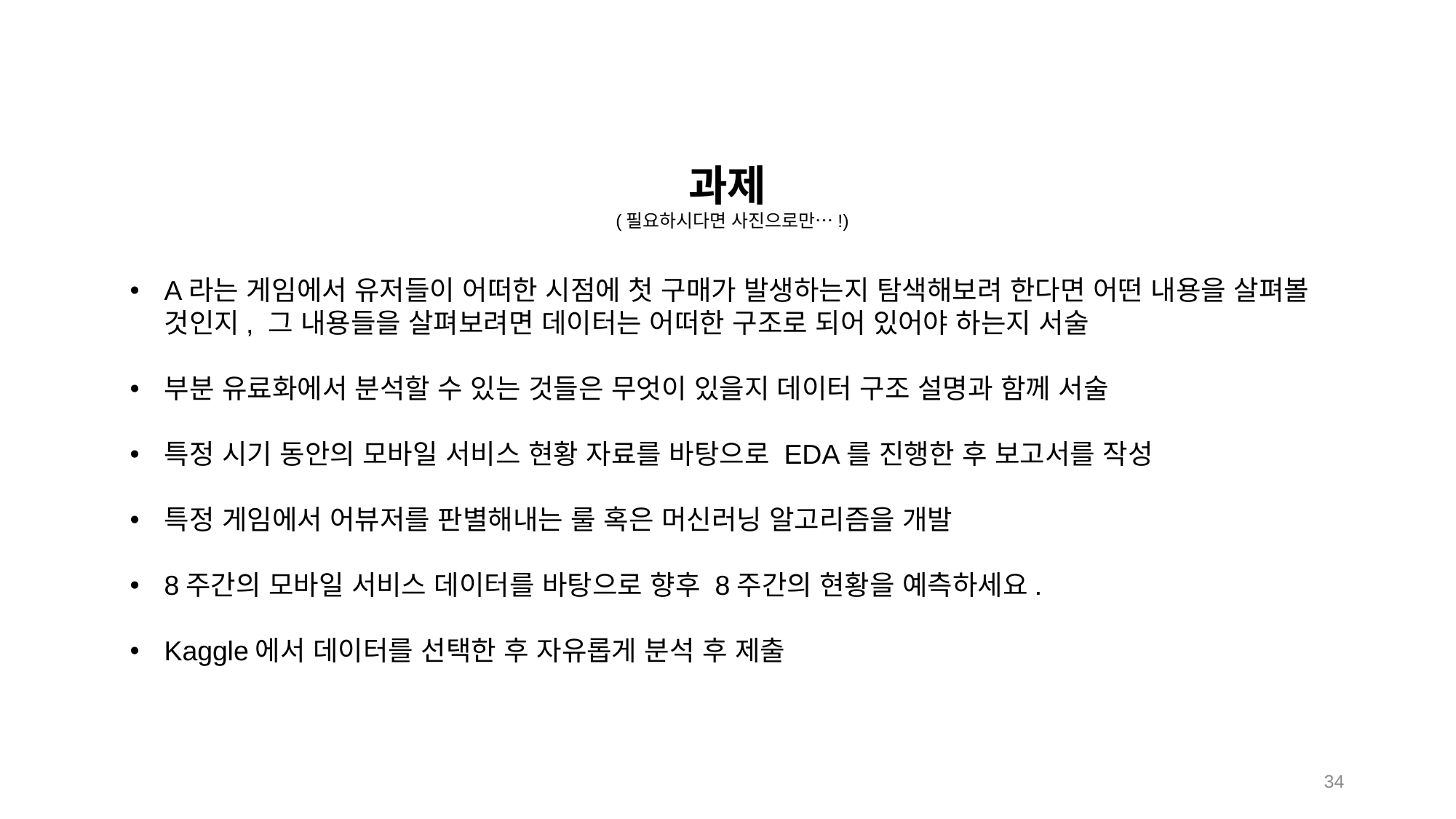

과제
 (필요하시다면 사진으로만…!)
A라는 게임에서 유저들이 어떠한 시점에 첫 구매가 발생하는지 탐색해보려 한다면 어떤 내용을 살펴볼 것인지, 그 내용들을 살펴보려면 데이터는 어떠한 구조로 되어 있어야 하는지 서술

부분 유료화에서 분석할 수 있는 것들은 무엇이 있을지 데이터 구조 설명과 함께 서술

특정 시기 동안의 모바일 서비스 현황 자료를 바탕으로 EDA를 진행한 후 보고서를 작성

특정 게임에서 어뷰저를 판별해내는 룰 혹은 머신러닝 알고리즘을 개발

8주간의 모바일 서비스 데이터를 바탕으로 향후 8주간의 현황을 예측하세요.

Kaggle에서 데이터를 선택한 후 자유롭게 분석 후 제출
34